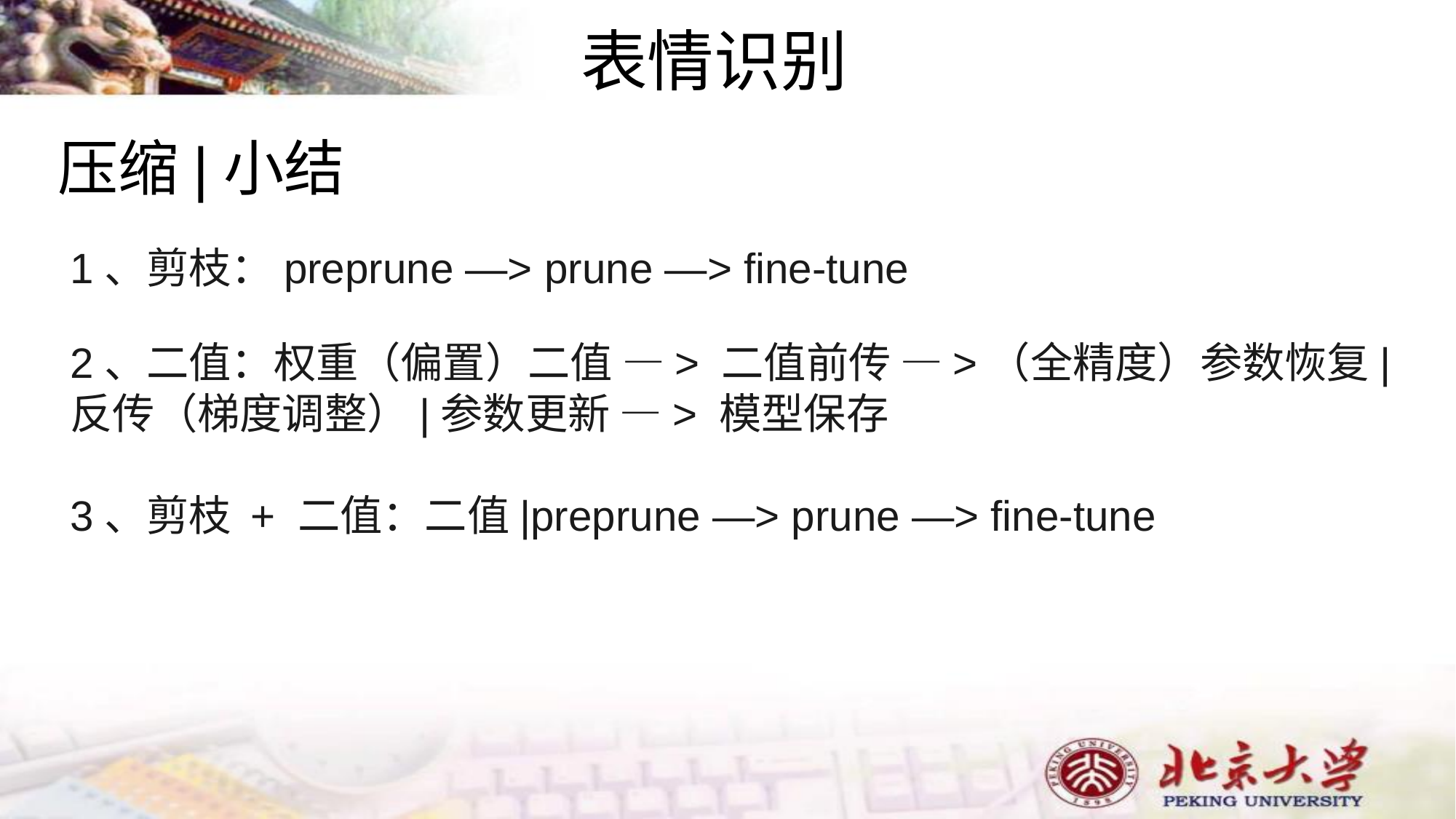

# 表情识别
压缩|小结
1、剪枝：preprune —> prune —> fine-tune

2、二值：权重（偏置）二值 —> 二值前传 —>（全精度）参数恢复|反传（梯度调整）|参数更新 —> 模型保存

3、剪枝 + 二值：二值|preprune —> prune —> fine-tune